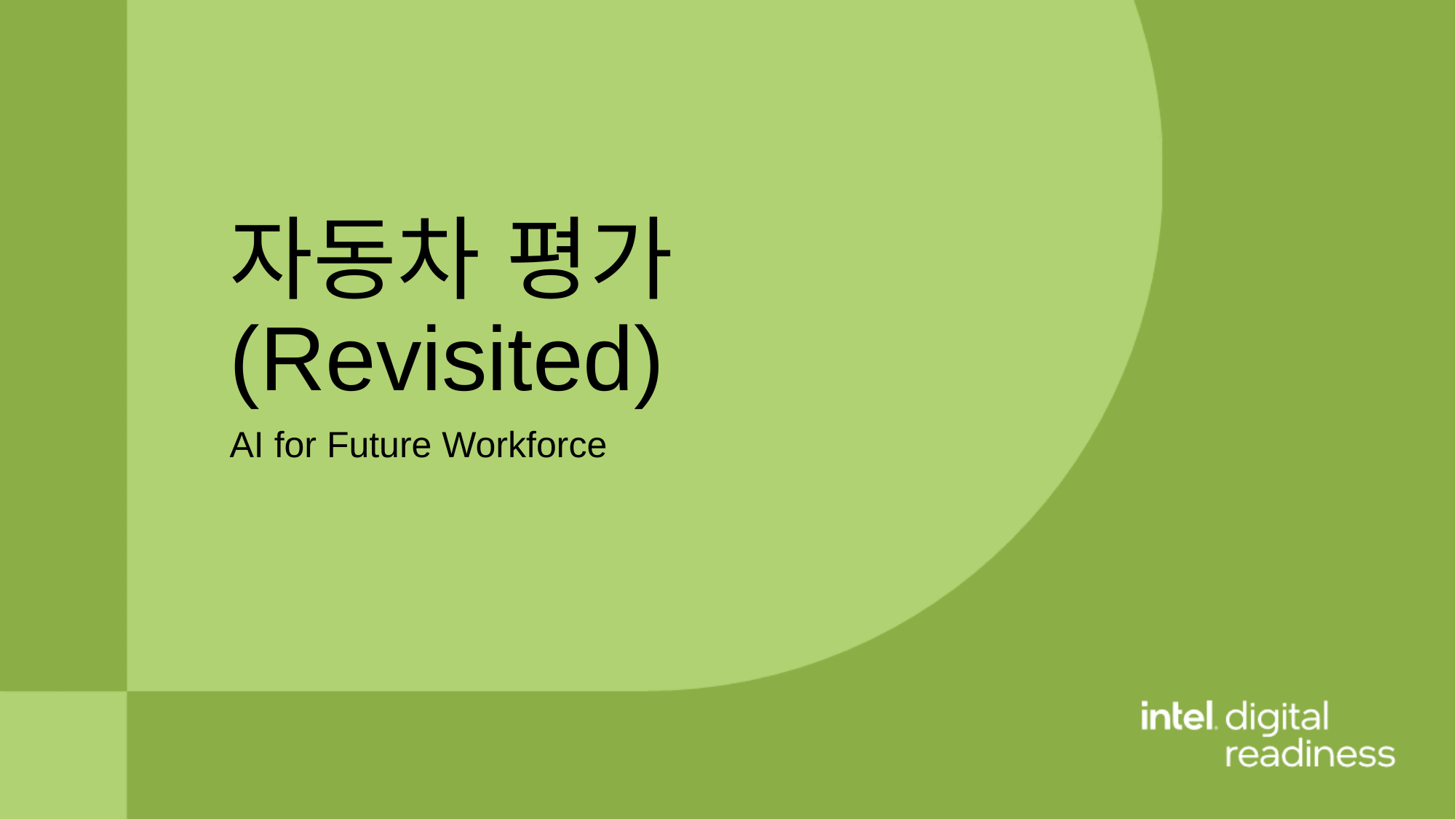

자동차 평가
(Revisited)
AI for Future Workforce